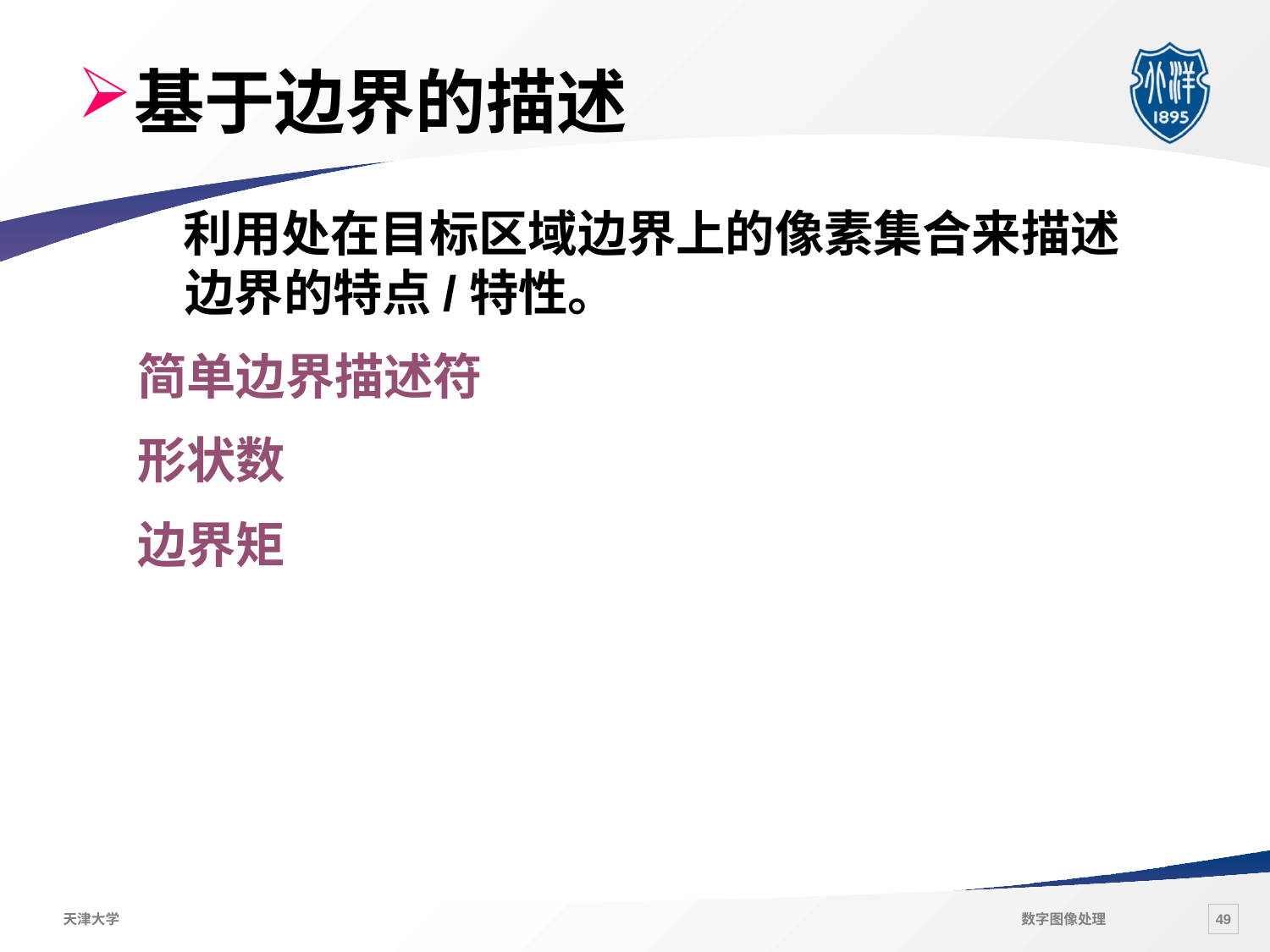

# 基于边界的描述
   利用处在目标区域边界上的像素集合来描述边界的特点/特性。
简单边界描述符
形状数
边界矩